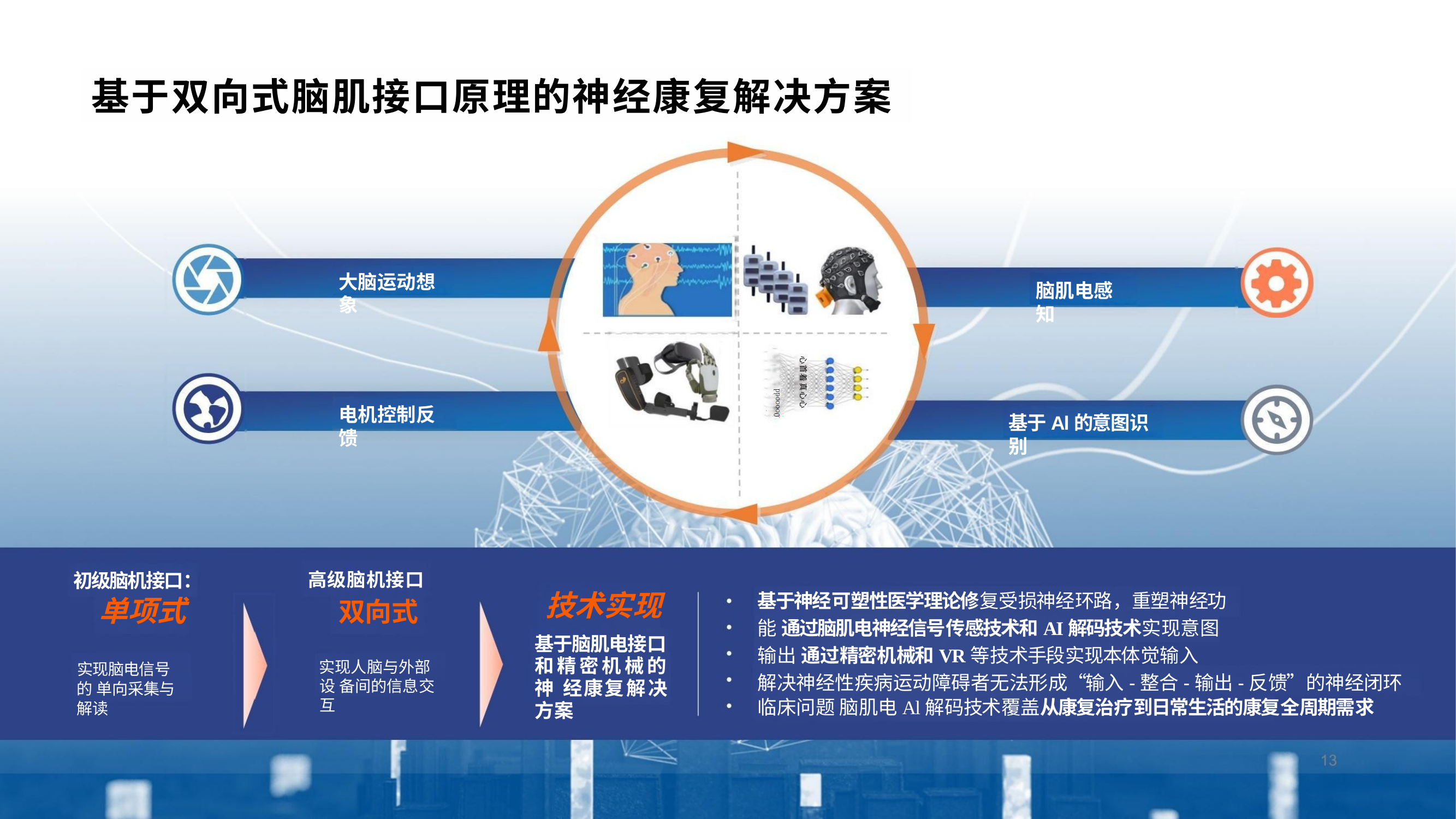

# 基于双向式脑肌接口原理的神经康复解决方案

大脑运动想象
脑肌电感知

心首着真心心

电机控制反馈
基于Al的意图识别
高级脑机接口
双向式
初级脑机接口：
单项式
技术实现
基于脑肌电接口 和精密机械的神 经康复解决方案
基于神经可塑性医学理论修复受损神经环路，重塑神经功能 通过脑肌电神经信号传感技术和AI解码技术实现意图输出 通过精密机械和VR等技术手段实现本体觉输入
解决神经性疾病运动障碍者无法形成“输入-整合-输出-反馈”的神经闭环临床问题 脑肌电Al解码技术覆盖从康复治疗到日常生活的康复全周期需求

实现人脑与外部设 备间的信息交互
实现脑电信号的 单向采集与解读